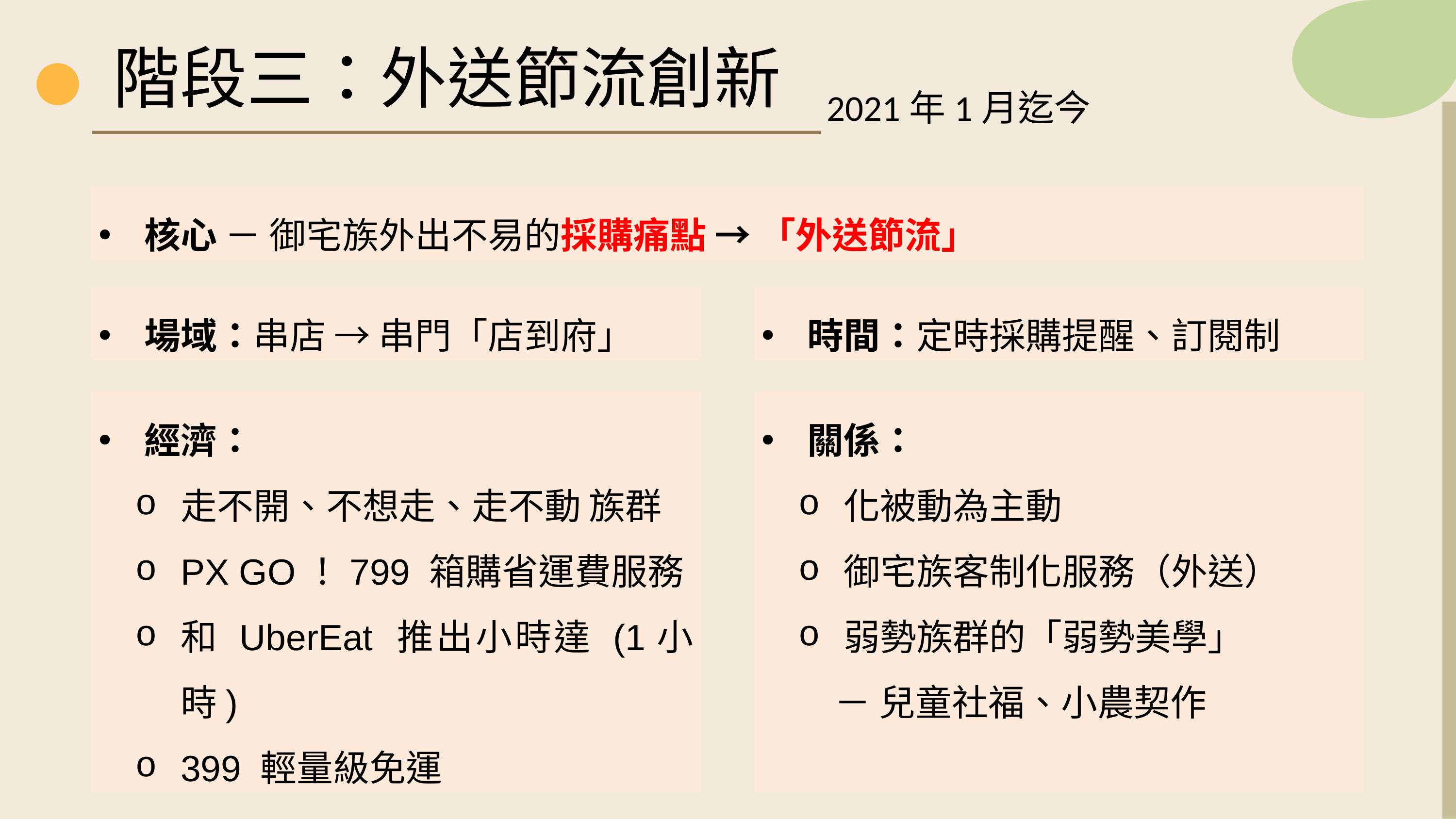

階段三：外送節流創新

2021年1月迄今

核心 － 御宅族外出不易的採購痛點 → 「外送節流」
場域：串店 → 串門「店到府」
時間：定時採購提醒、訂閱制
經濟：
走不開、不想走、走不動 族群
PX GO！799 箱購省運費服務
和 UberEat 推出小時達 (1小時)
399 輕量級免運
關係：
化被動為主動
御宅族客制化服務（外送）
弱勢族群的「弱勢美學」
－ 兒童社福、小農契作